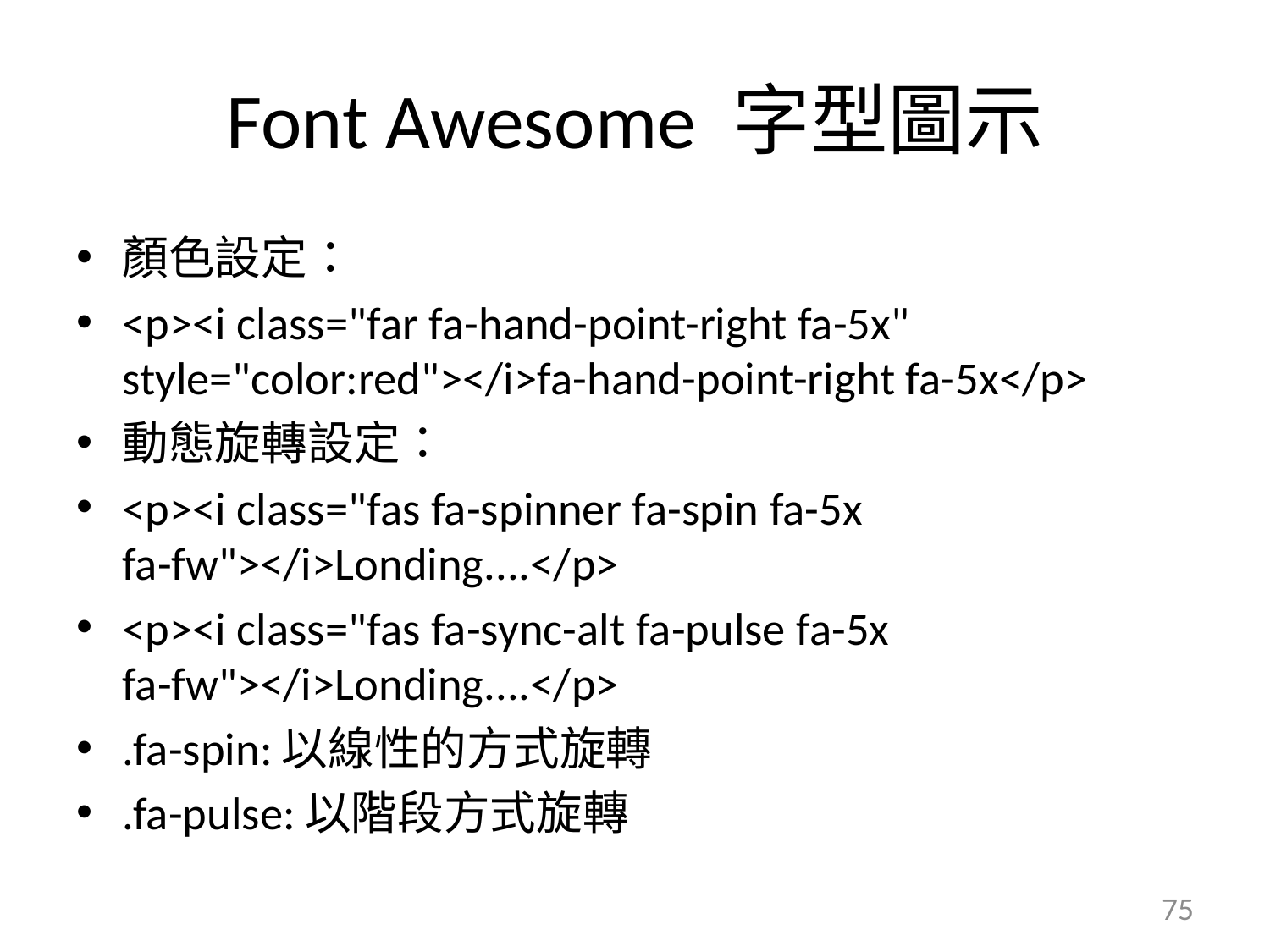

# Font Awesome 字型圖示
顏色設定：
<p><i class="far fa-hand-point-right fa-5x" style="color:red"></i>fa-hand-point-right fa-5x</p>
動態旋轉設定：
<p><i class="fas fa-spinner fa-spin fa-5x fa-fw"></i>Londing....</p>
<p><i class="fas fa-sync-alt fa-pulse fa-5x fa-fw"></i>Londing....</p>
.fa-spin:以線性的方式旋轉
.fa-pulse:以階段方式旋轉
75